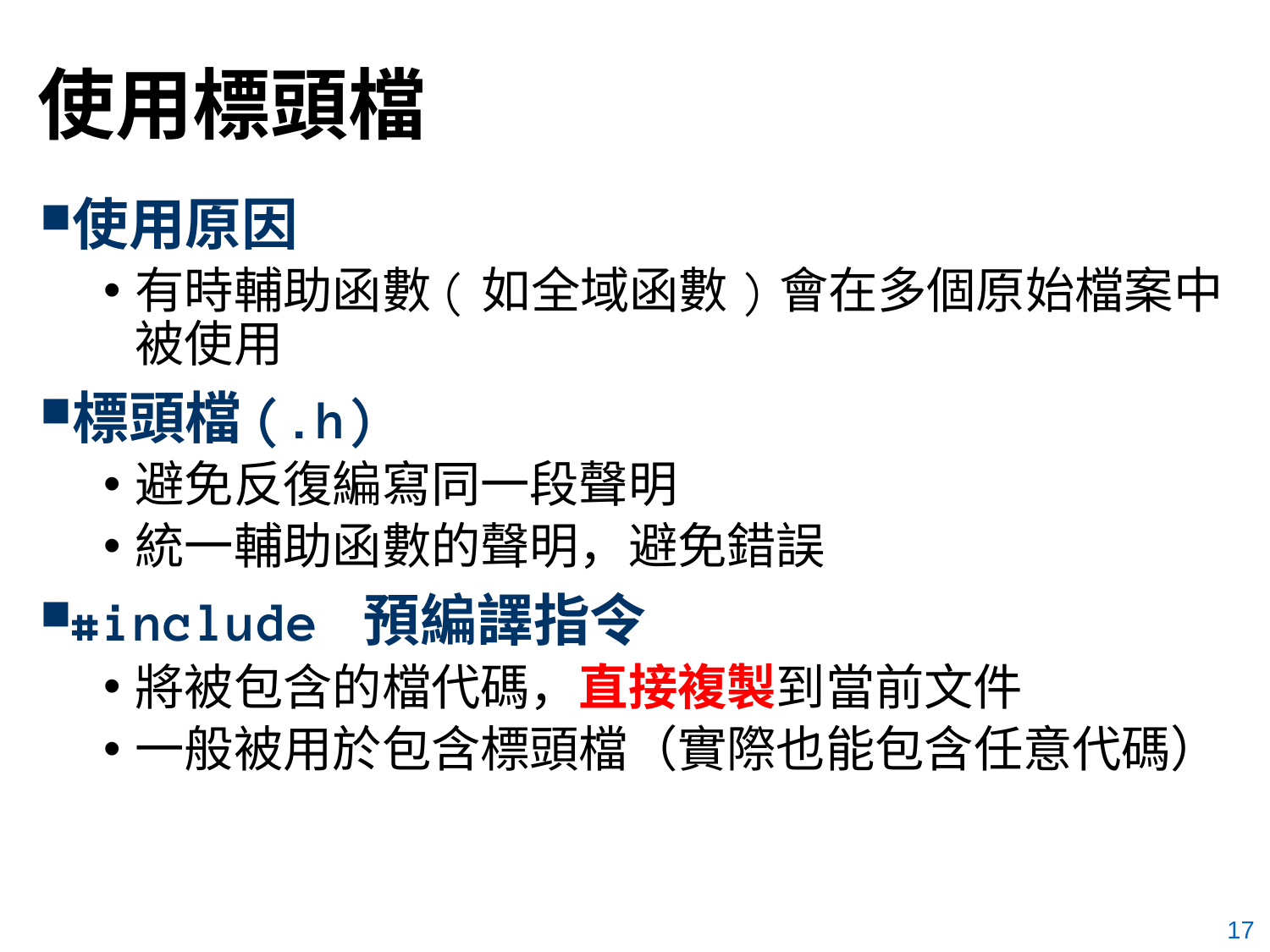

# 使用標頭檔
使用原因
有時輔助函數(如全域函數)會在多個原始檔案中被使用
標頭檔(.h)
避免反復編寫同一段聲明
統一輔助函數的聲明，避免錯誤
#include 預編譯指令
將被包含的檔代碼，直接複製到當前文件
一般被用於包含標頭檔（實際也能包含任意代碼）
17